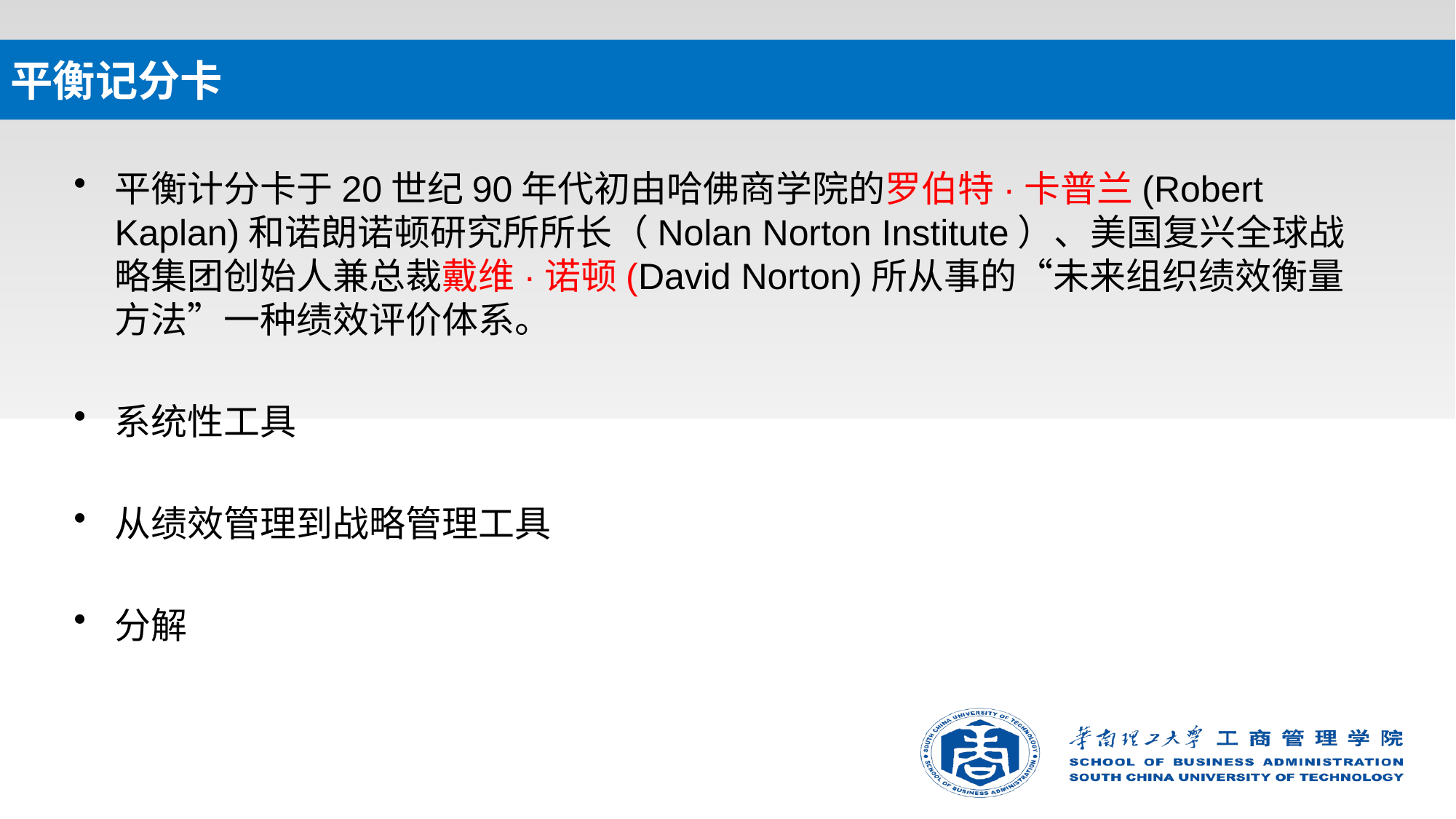

# 平衡记分卡
平衡计分卡于20世纪90年代初由哈佛商学院的罗伯特·卡普兰(Robert Kaplan)和诺朗诺顿研究所所长（Nolan Norton Institute）、美国复兴全球战略集团创始人兼总裁戴维·诺顿(David Norton)所从事的“未来组织绩效衡量方法”一种绩效评价体系。

系统性工具

从绩效管理到战略管理工具

分解